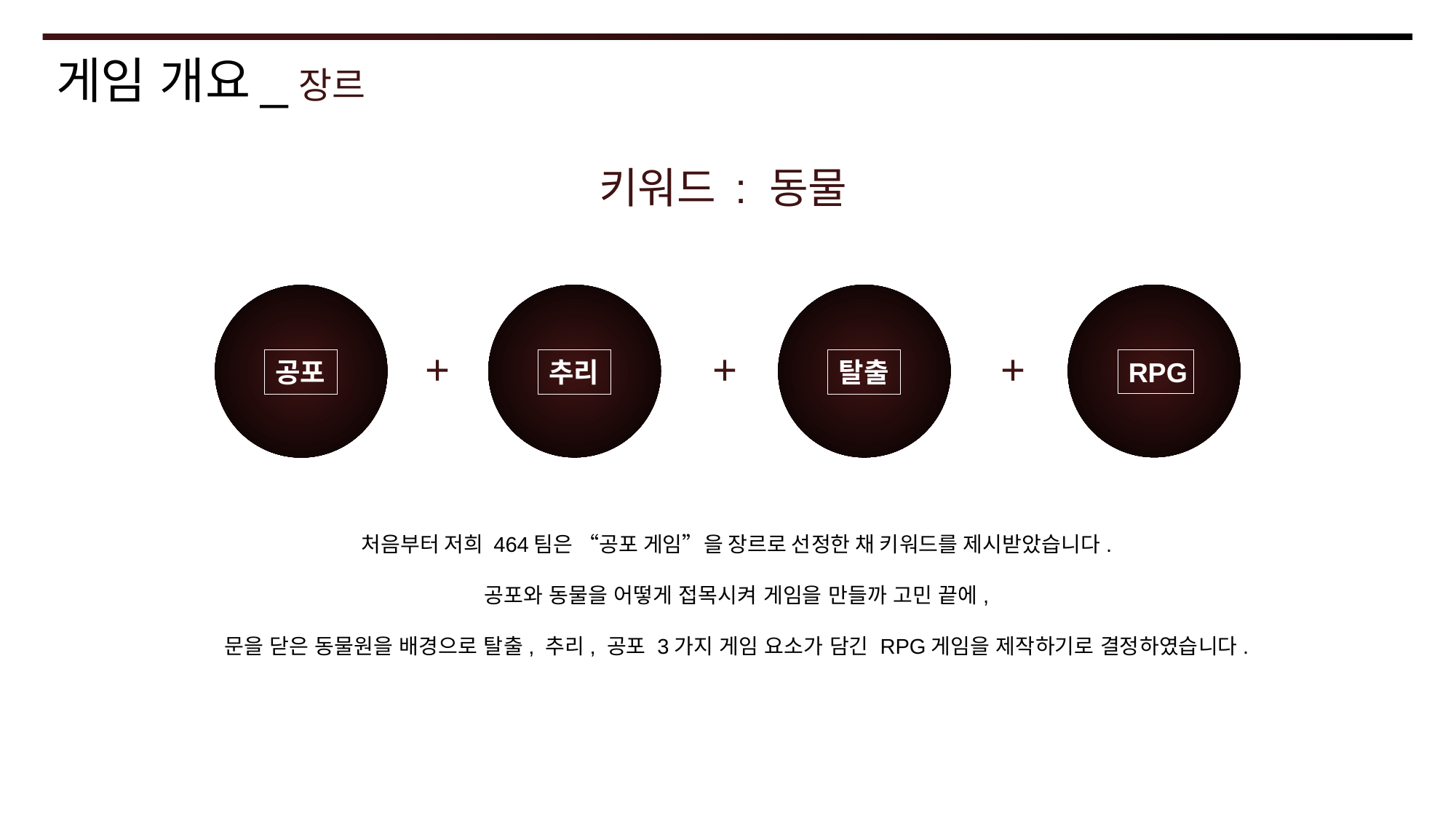

# 게임 개요_장르
키워드 : 동물

+
+
+
RPG
추리
탈출
공포
처음부터 저희 464팀은 “공포 게임”을 장르로 선정한 채 키워드를 제시받았습니다.

공포와 동물을 어떻게 접목시켜 게임을 만들까 고민 끝에,

문을 닫은 동물원을 배경으로 탈출, 추리, 공포 3가지 게임 요소가 담긴 RPG게임을 제작하기로 결정하였습니다.